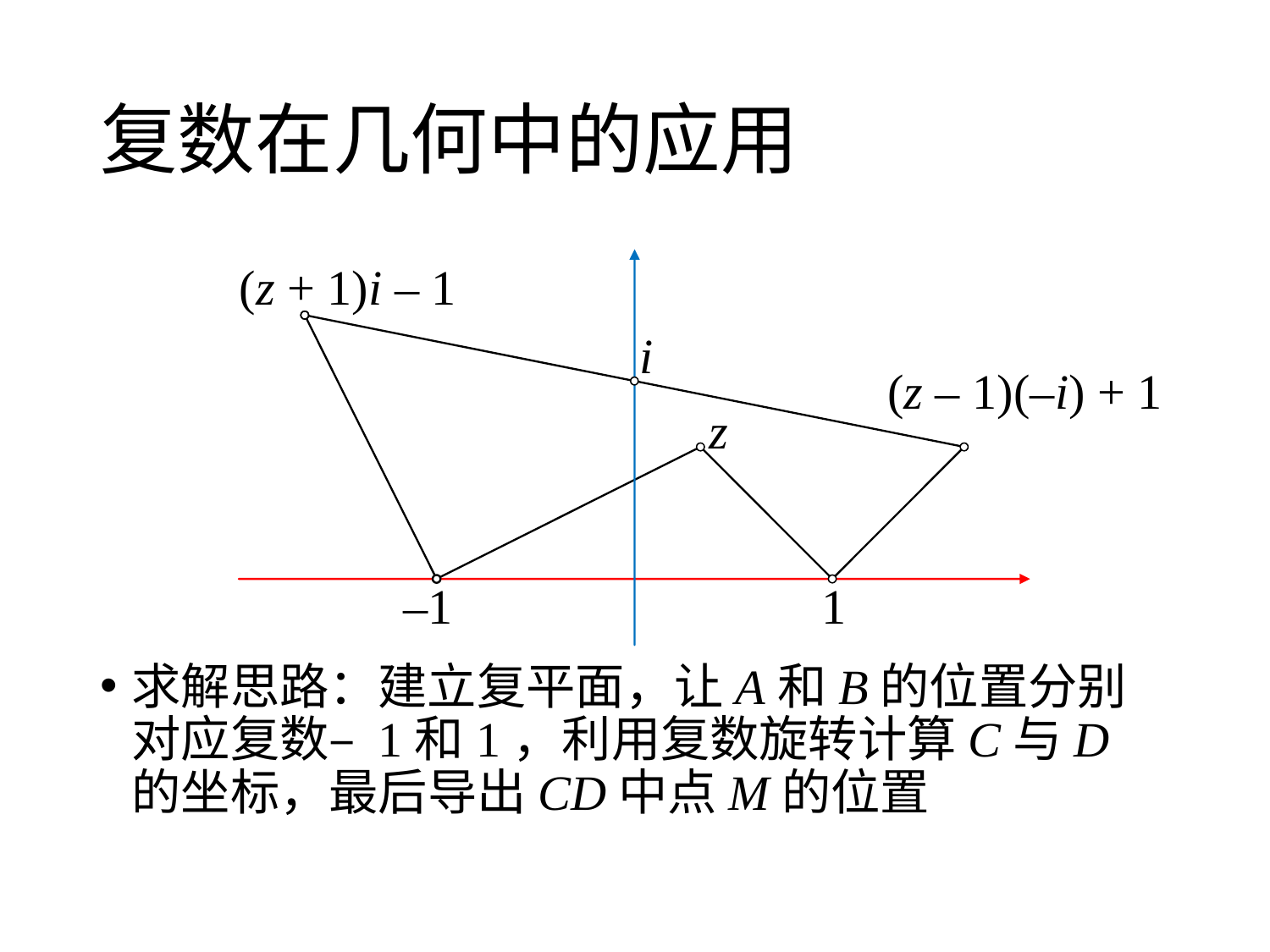

# 复数在几何中的应用
(z + 1)i – 1

i
(z – 1)(–i) + 1
z
–1
1
求解思路：建立复平面，让A和B的位置分别对应复数– 1和1，利用复数旋转计算C与D的坐标，最后导出CD中点M的位置